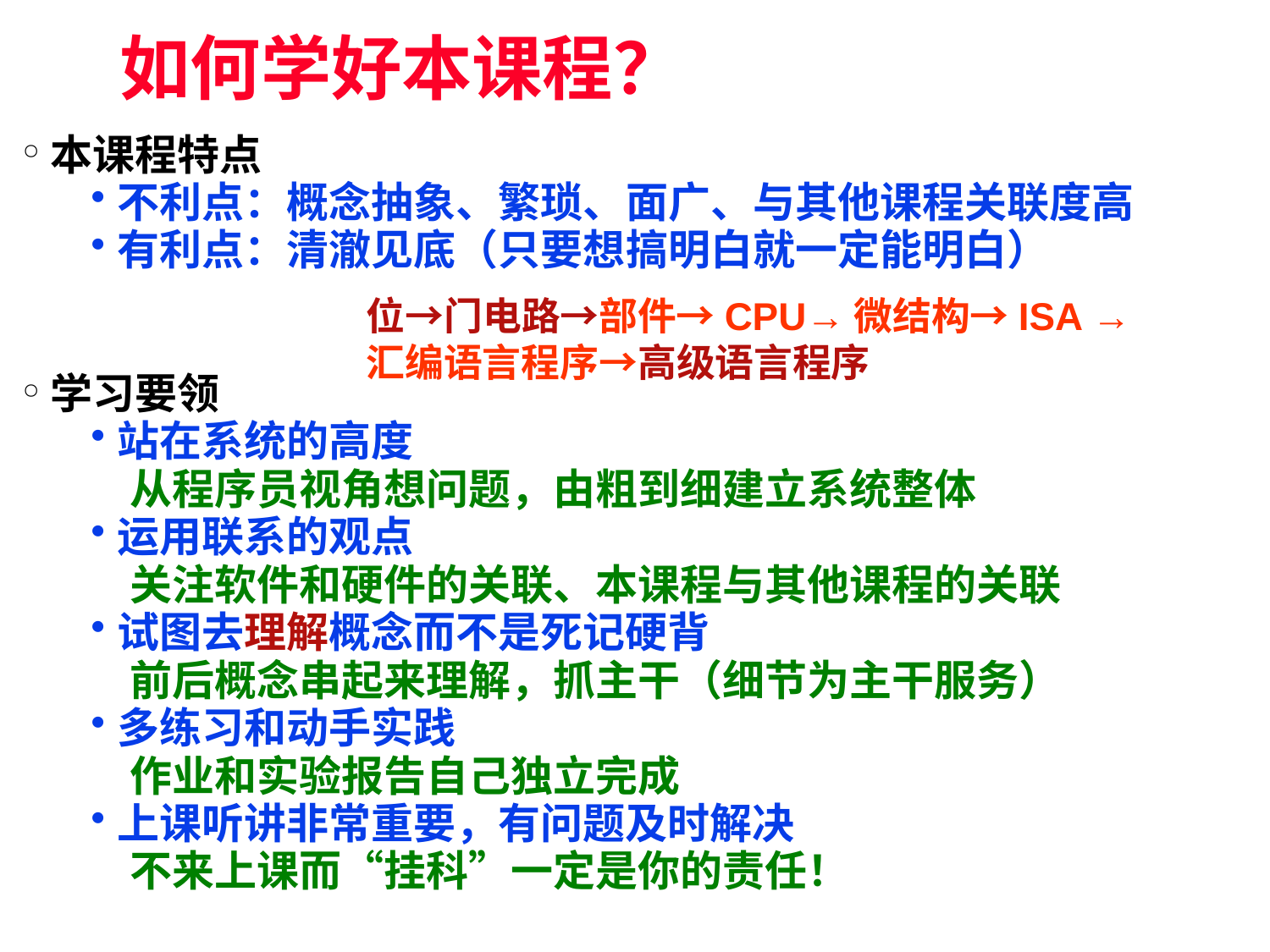

# 如何学好本课程？
本课程特点
不利点：概念抽象、繁琐、面广、与其他课程关联度高
有利点：清澈见底（只要想搞明白就一定能明白）

学习要领
站在系统的高度
   从程序员视角想问题，由粗到细建立系统整体
运用联系的观点
   关注软件和硬件的关联、本课程与其他课程的关联
试图去理解概念而不是死记硬背
   前后概念串起来理解，抓主干（细节为主干服务）
多练习和动手实践
   作业和实验报告自己独立完成
上课听讲非常重要，有问题及时解决
   不来上课而“挂科”一定是你的责任！
位→门电路→部件→CPU→微结构→ISA →
汇编语言程序→高级语言程序